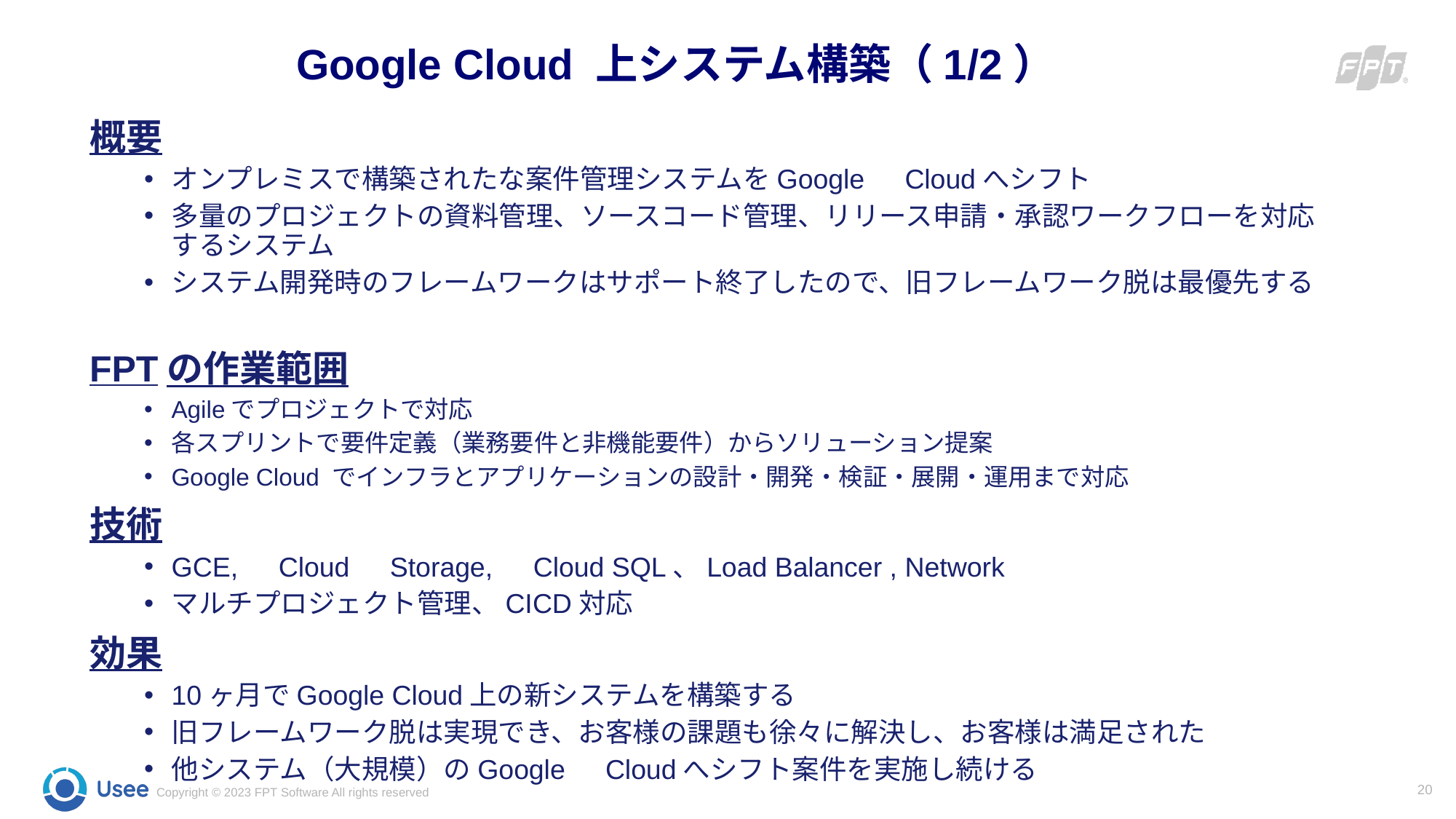

# Google Cloud 上システム構築（1/2）
概要
オンプレミスで構築されたな案件管理システムをGoogle　Cloudへシフト
多量のプロジェクトの資料管理、ソースコード管理、リリース申請・承認ワークフローを対応するシステム
システム開発時のフレームワークはサポート終了したので、旧フレームワーク脱は最優先する

FPTの作業範囲
Agileでプロジェクトで対応
各スプリントで要件定義（業務要件と非機能要件）からソリューション提案
Google Cloud でインフラとアプリケーションの設計・開発・検証・展開・運用まで対応
技術
GCE,　Cloud　Storage,　Cloud SQL、Load Balancer , Network
マルチプロジェクト管理、CICD対応
効果
10ヶ月でGoogle Cloud上の新システムを構築する
旧フレームワーク脱は実現でき、お客様の課題も徐々に解決し、お客様は満足された
他システム（大規模）のGoogle　Cloudへシフト案件を実施し続ける
20
Copyright © 2023 FPT Software All rights reserved